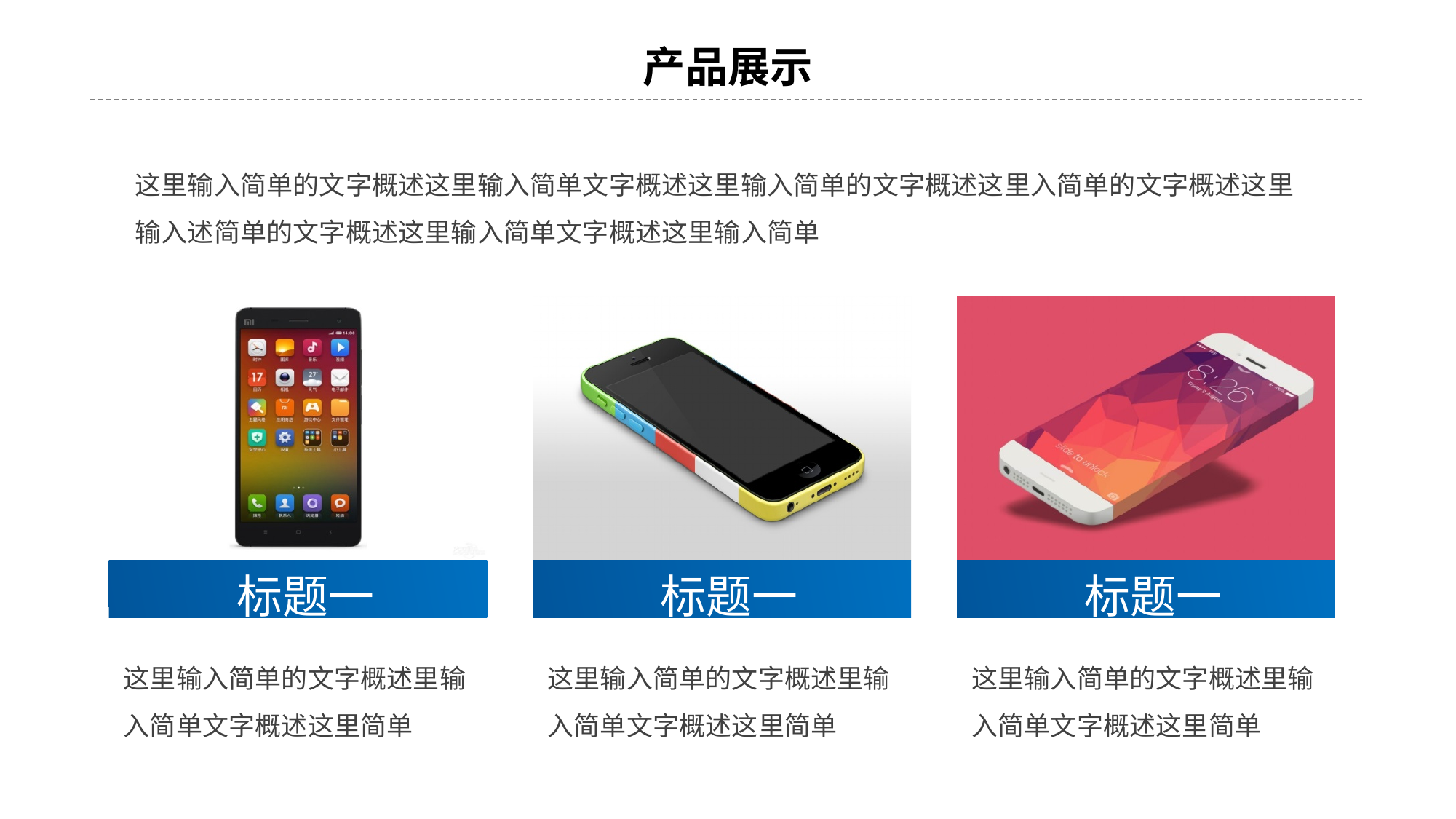

产品展示
这里输入简单的文字概述这里输入简单文字概述这里输入简单的文字概述这里入简单的文字概述这里输入述简单的文字概述这里输入简单文字概述这里输入简单

标题一
标题一
标题一
这里输入简单的文字概述里输入简单文字概述这里简单
这里输入简单的文字概述里输入简单文字概述这里简单
这里输入简单的文字概述里输入简单文字概述这里简单